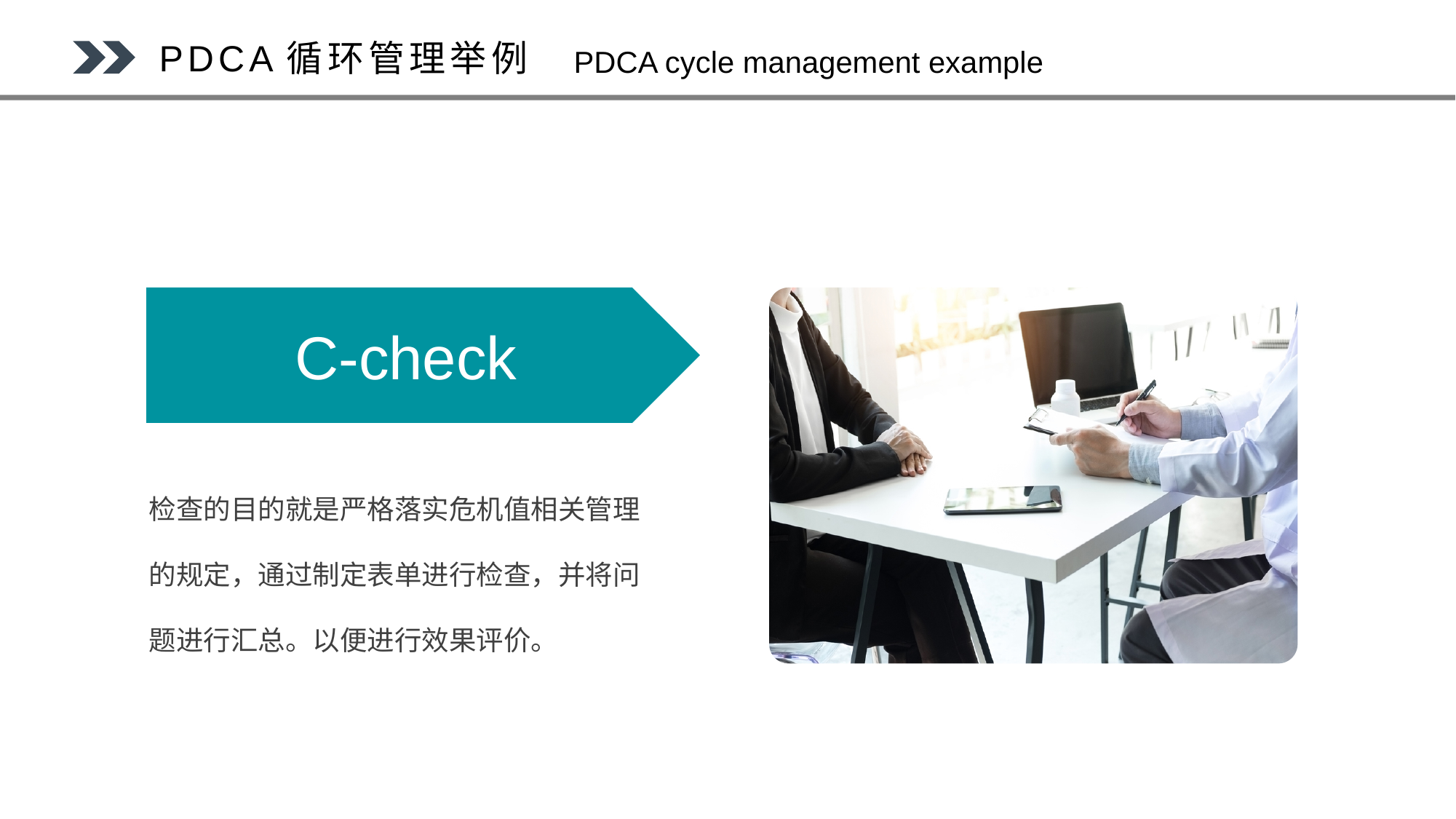

PDCA循环管理举例
PDCA cycle management example

C-check

检查的目的就是严格落实危机值相关管理的规定，通过制定表单进行检查，并将问题进行汇总。以便进行效果评价。